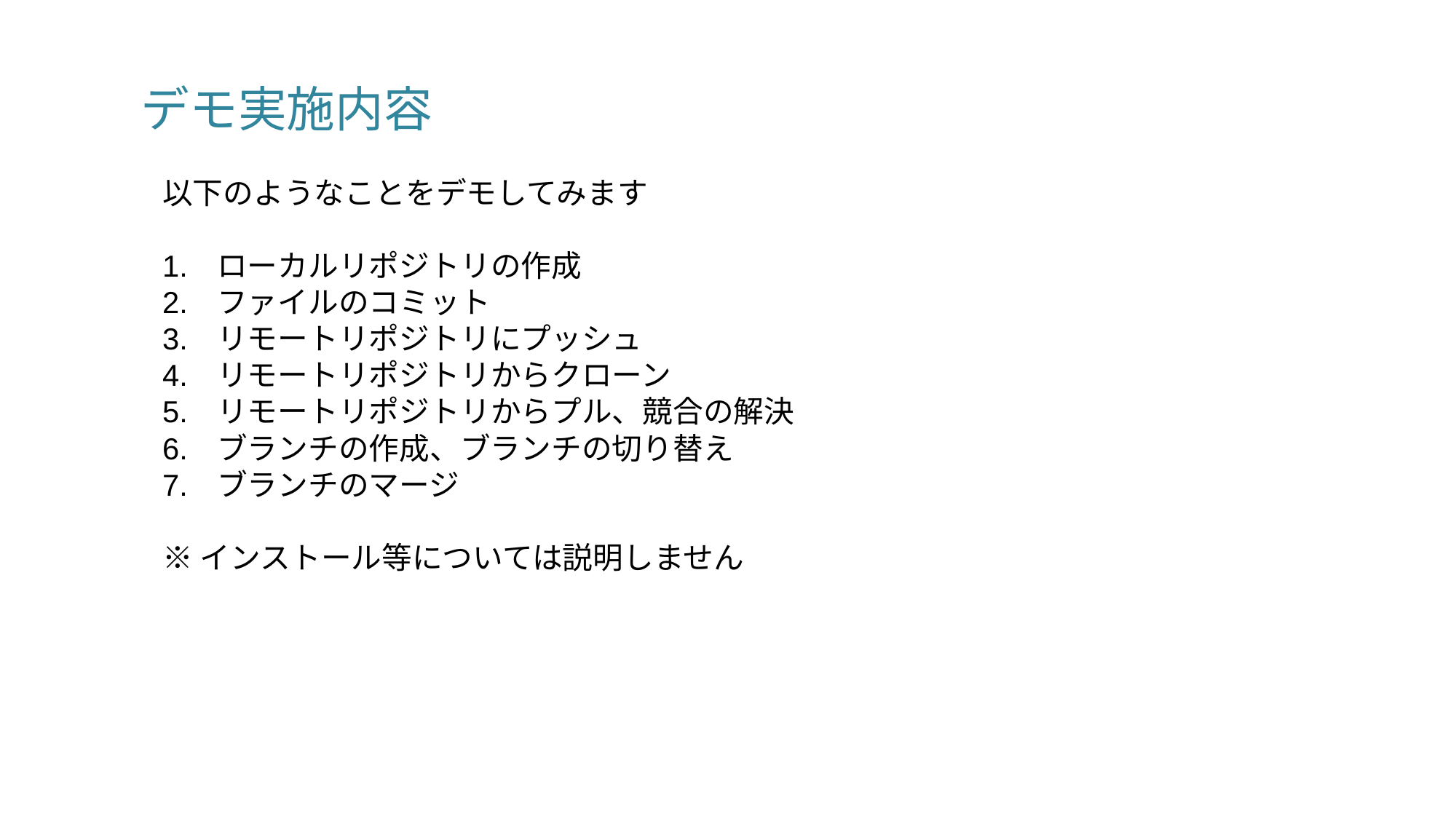

# デモ実施内容
以下のようなことをデモしてみます

ローカルリポジトリの作成
ファイルのコミット
リモートリポジトリにプッシュ
リモートリポジトリからクローン
リモートリポジトリからプル、競合の解決
ブランチの作成、ブランチの切り替え
ブランチのマージ

※インストール等については説明しません